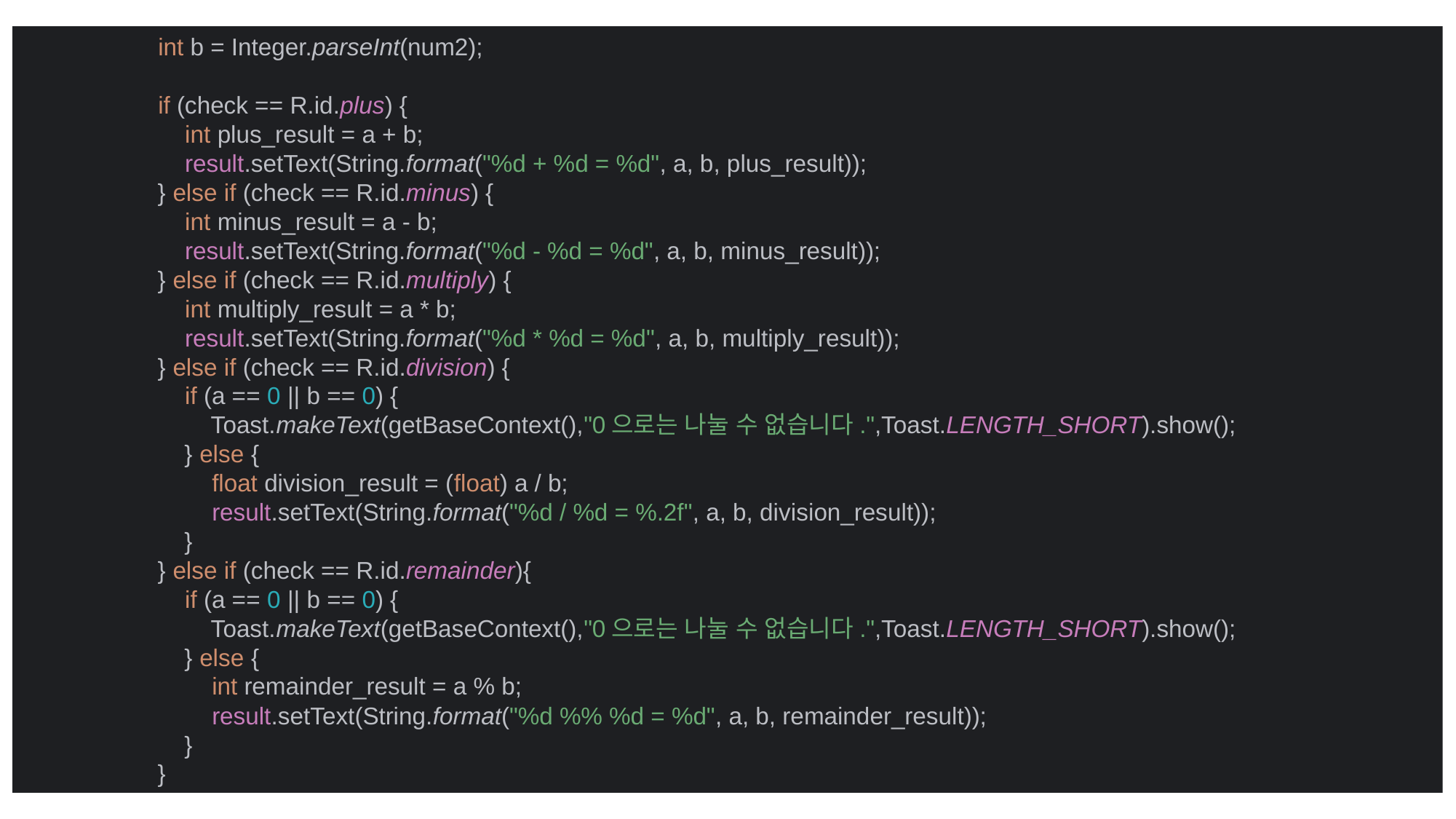

int b = Integer.parseInt(num2);
                    if (check == R.id.plus) {
                        int plus_result = a + b;
                        result.setText(String.format("%d + %d = %d", a, b, plus_result));
                    } else if (check == R.id.minus) {
                        int minus_result = a - b;
                        result.setText(String.format("%d - %d = %d", a, b, minus_result));
                    } else if (check == R.id.multiply) {
                        int multiply_result = a * b;
                        result.setText(String.format("%d * %d = %d", a, b, multiply_result));
                    } else if (check == R.id.division) {
                        if (a == 0 || b == 0) {
                            Toast.makeText(getBaseContext(),"0으로는 나눌 수 없습니다.",Toast.LENGTH_SHORT).show();
                        } else {
                            float division_result = (float) a / b;
                            result.setText(String.format("%d / %d = %.2f", a, b, division_result));
                        }
                    } else if (check == R.id.remainder){
                        if (a == 0 || b == 0) {
                            Toast.makeText(getBaseContext(),"0으로는 나눌 수 없습니다.",Toast.LENGTH_SHORT).show();
                        } else {
                            int remainder_result = a % b;
                            result.setText(String.format("%d %% %d = %d", a, b, remainder_result));
                        }
                    }